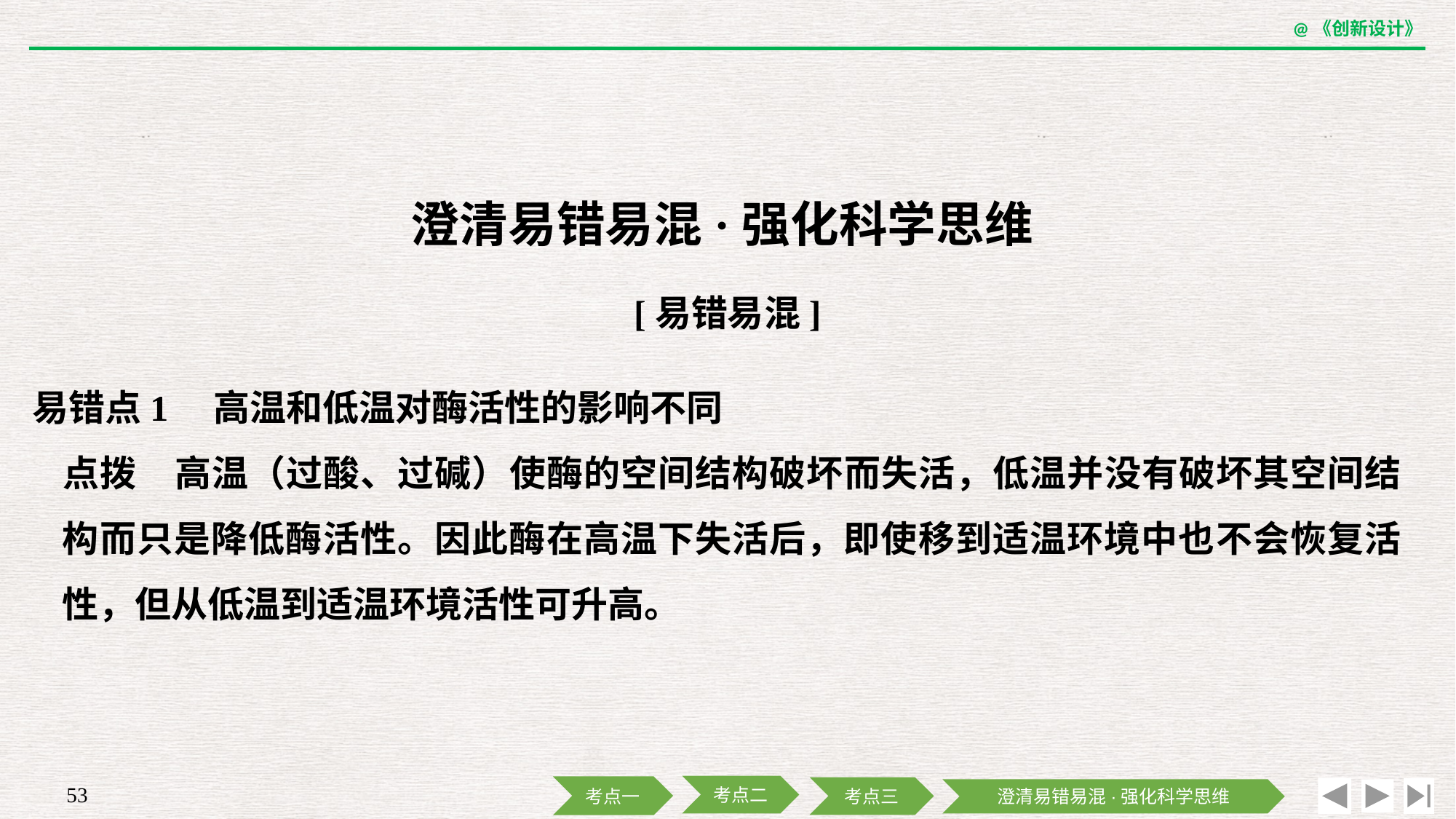

澄清易错易混·强化科学思维
[易错易混]
易错点1　高温和低温对酶活性的影响不同
	点拨　高温（过酸、过碱）使酶的空间结构破坏而失活，低温并没有破坏其空间结构而只是降低酶活性。因此酶在高温下失活后，即使移到适温环境中也不会恢复活性，但从低温到适温环境活性可升高。